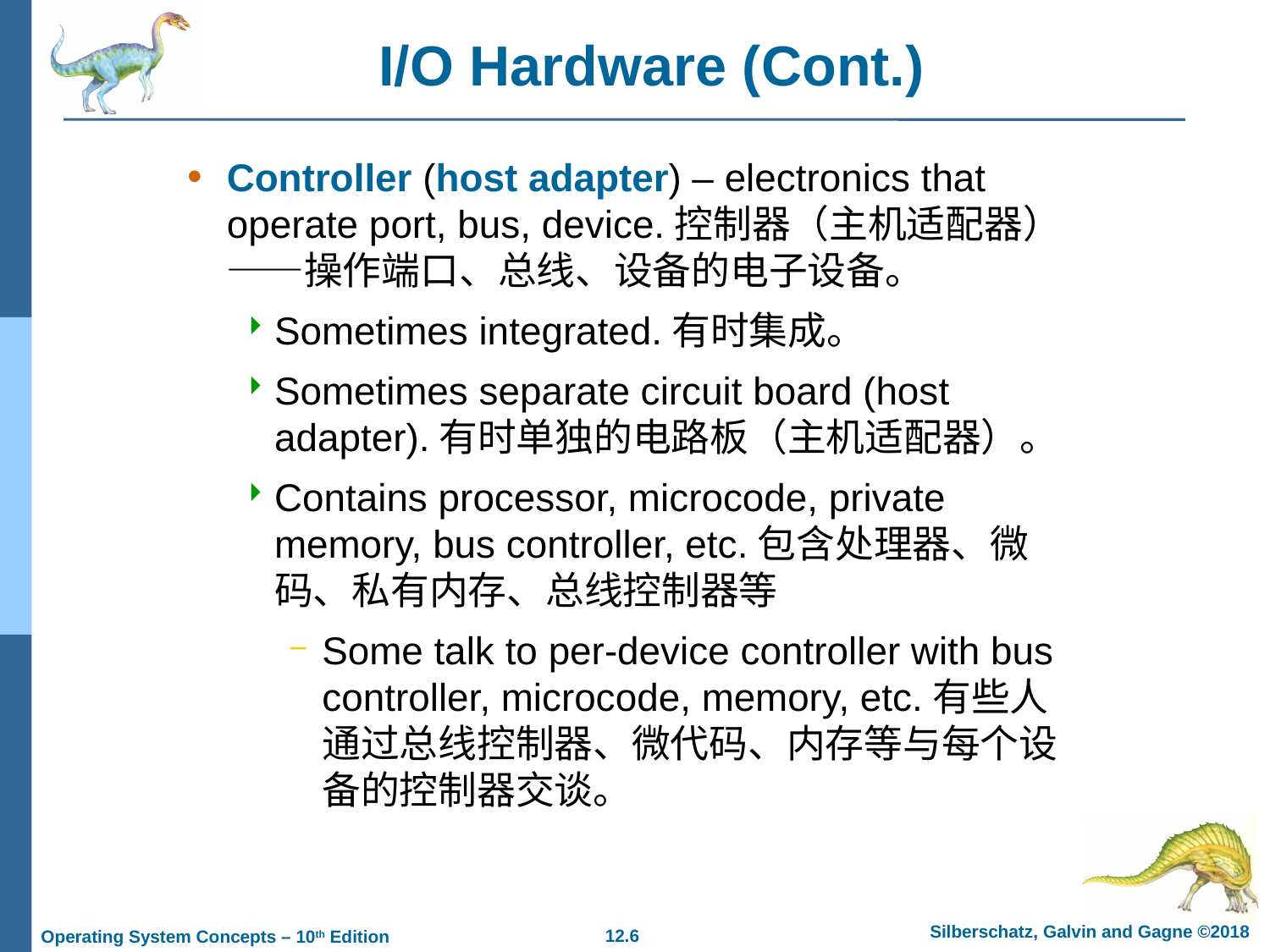

# I/O Hardware (Cont.)
Controller (host adapter) – electronics that operate port, bus, device.控制器（主机适配器）——操作端口、总线、设备的电子设备。
Sometimes integrated.有时集成。
Sometimes separate circuit board (host adapter).有时单独的电路板（主机适配器）。
Contains processor, microcode, private memory, bus controller, etc.包含处理器、微码、私有内存、总线控制器等
Some talk to per-device controller with bus controller, microcode, memory, etc.有些人通过总线控制器、微代码、内存等与每个设备的控制器交谈。